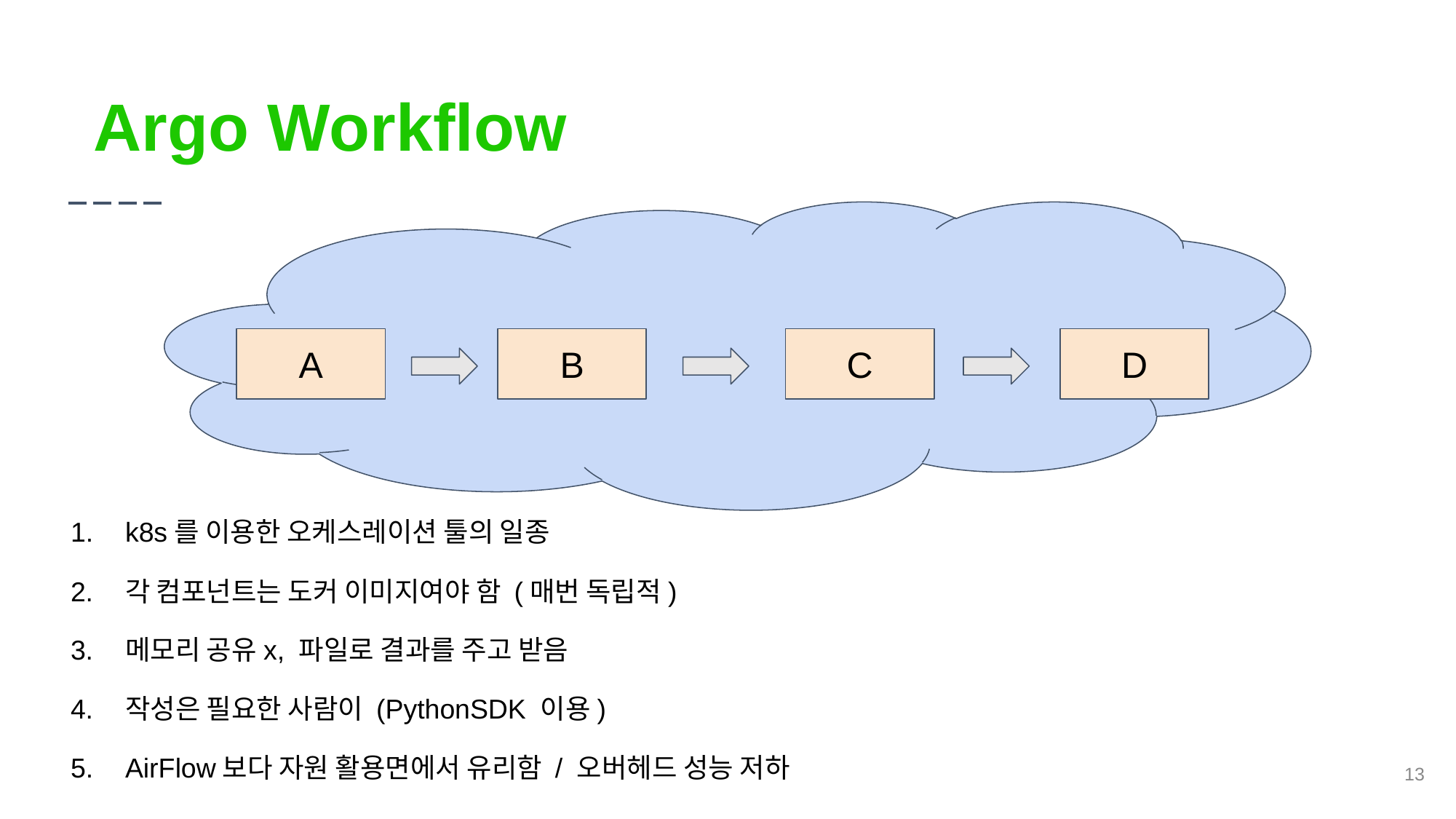

# Argo Workflow

A
B
C
D

k8s를 이용한 오케스레이션 툴의 일종

각 컴포넌트는 도커 이미지여야 함 (매번 독립적)

메모리 공유x, 파일로 결과를 주고 받음

작성은 필요한 사람이 (PythonSDK 이용)

AirFlow보다 자원 활용면에서 유리함 / 오버헤드 성능 저하
13